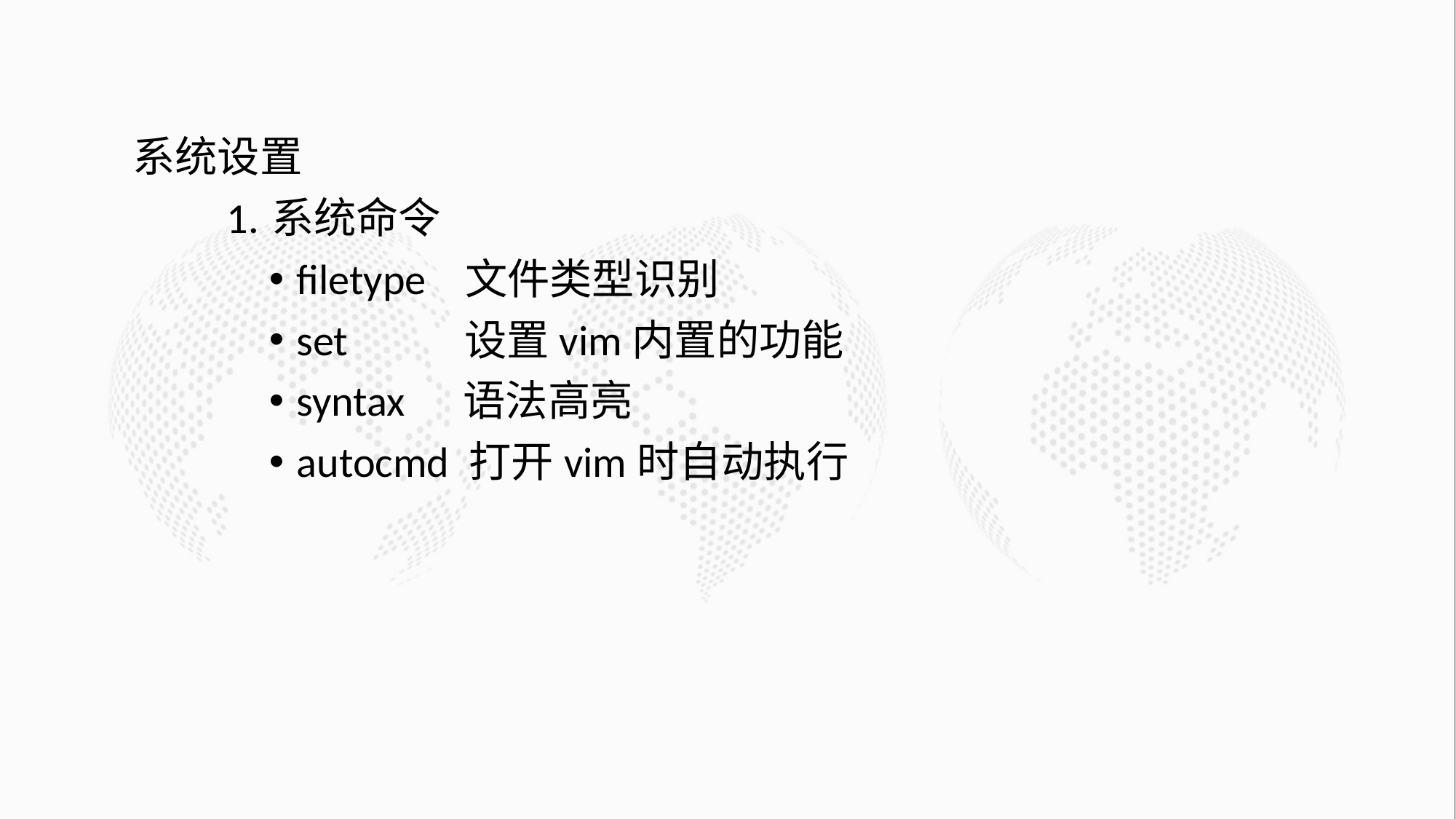

系统设置
系统命令
filetype   文件类型识别
set           设置vim内置的功能
syntax     语法高亮
autocmd 打开vim时自动执行